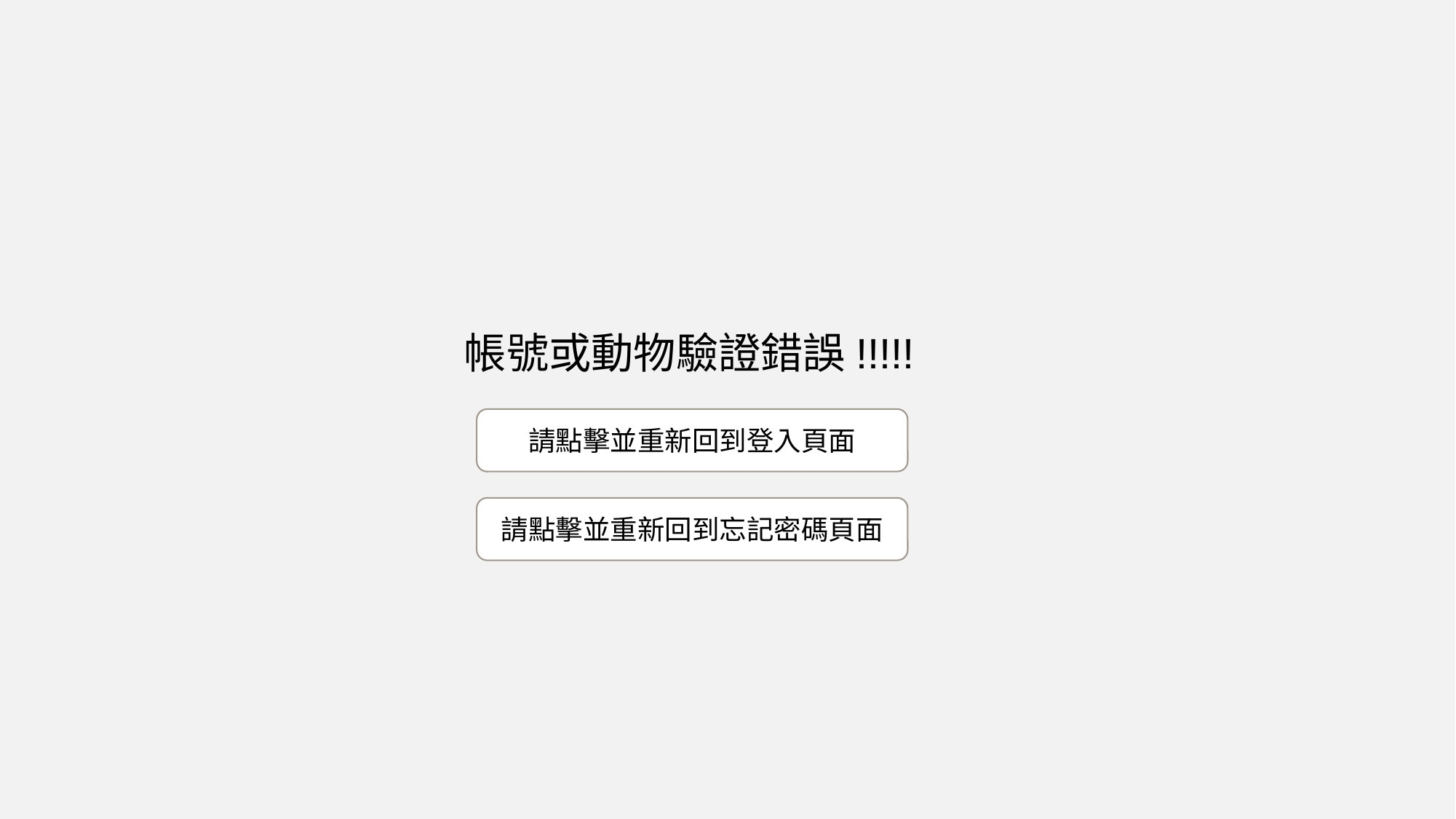

帳號或動物驗證錯誤!!!!!
請點擊並重新回到登入頁面
請點擊並重新回到忘記密碼頁面